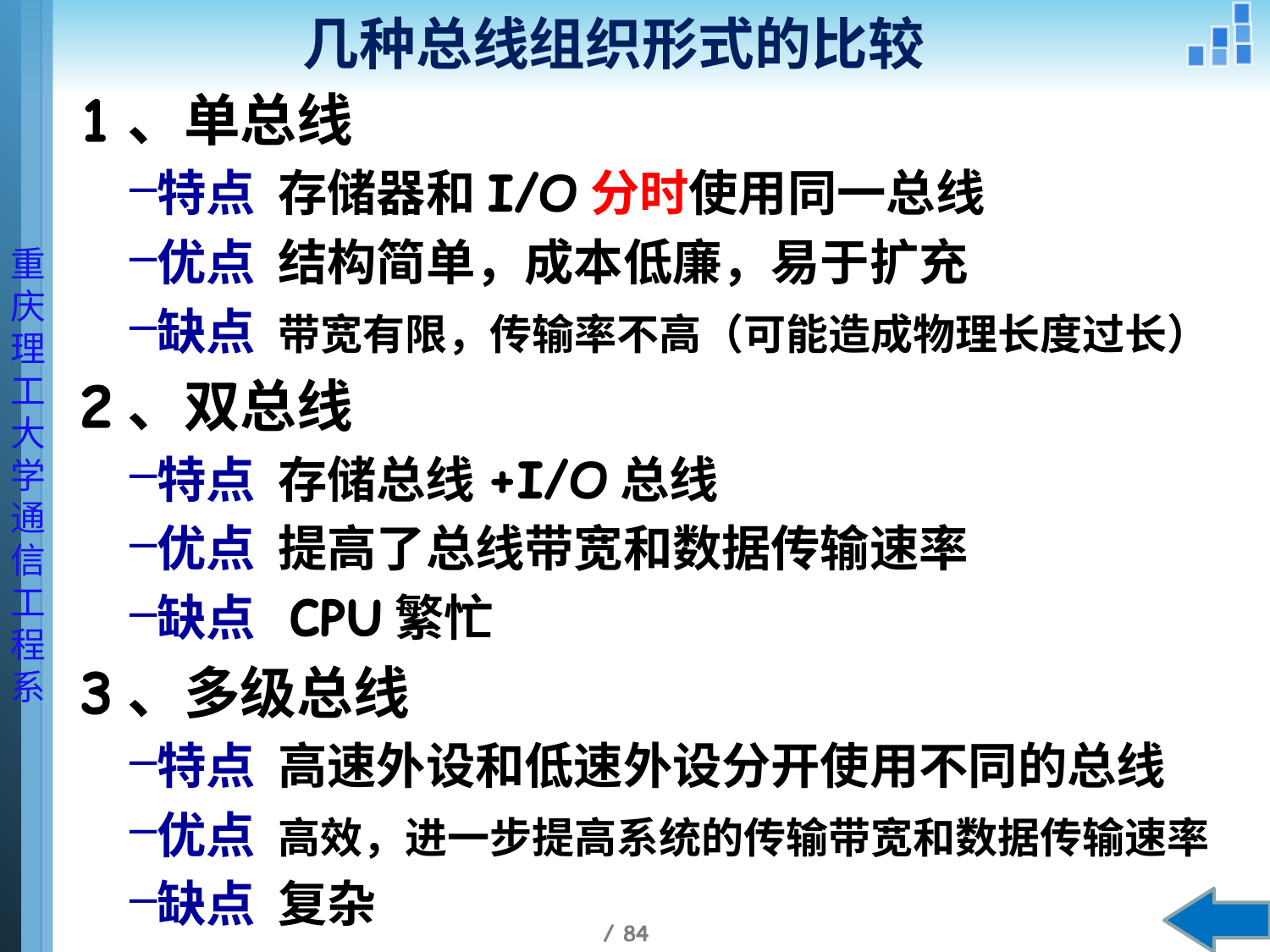

# 几种总线组织形式的比较
1、单总线
特点  存储器和I/O分时使用同一总线
优点  结构简单，成本低廉，易于扩充
缺点  带宽有限，传输率不高（可能造成物理长度过长）
2、双总线
特点  存储总线+I/O总线
优点  提高了总线带宽和数据传输速率
缺点  CPU繁忙
3、多级总线
特点  高速外设和低速外设分开使用不同的总线
优点  高效，进一步提高系统的传输带宽和数据传输速率
缺点  复杂

12
/ 84